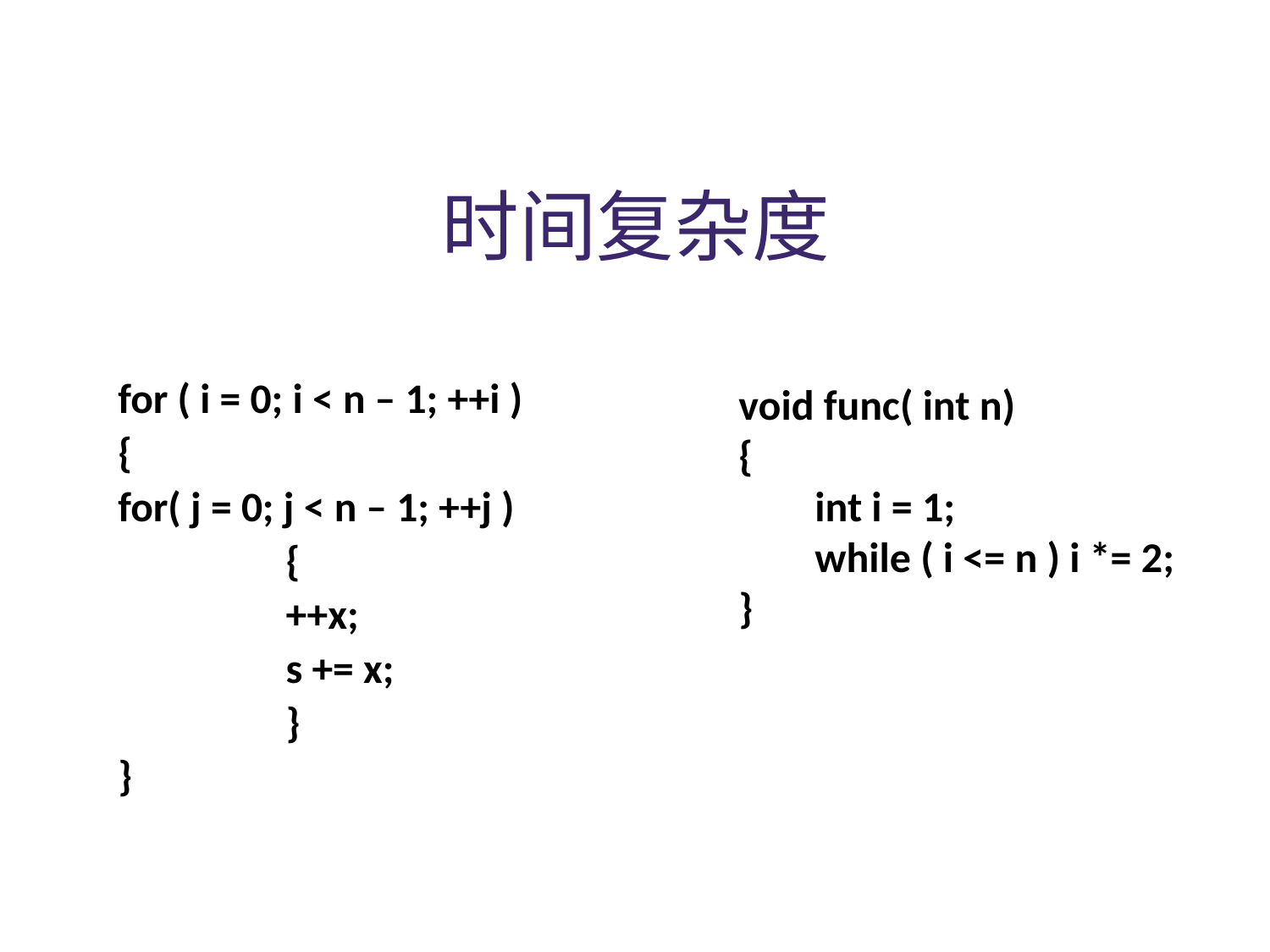

时间复杂度
void func( int n)
{
        int i = 1;
        while ( i <= n ) i *= 2;
}
for ( i = 0; i < n – 1; ++i )
{
	for( j = 0; j < n – 1; ++j )
	{
		++x;
		s += x;
	}
}